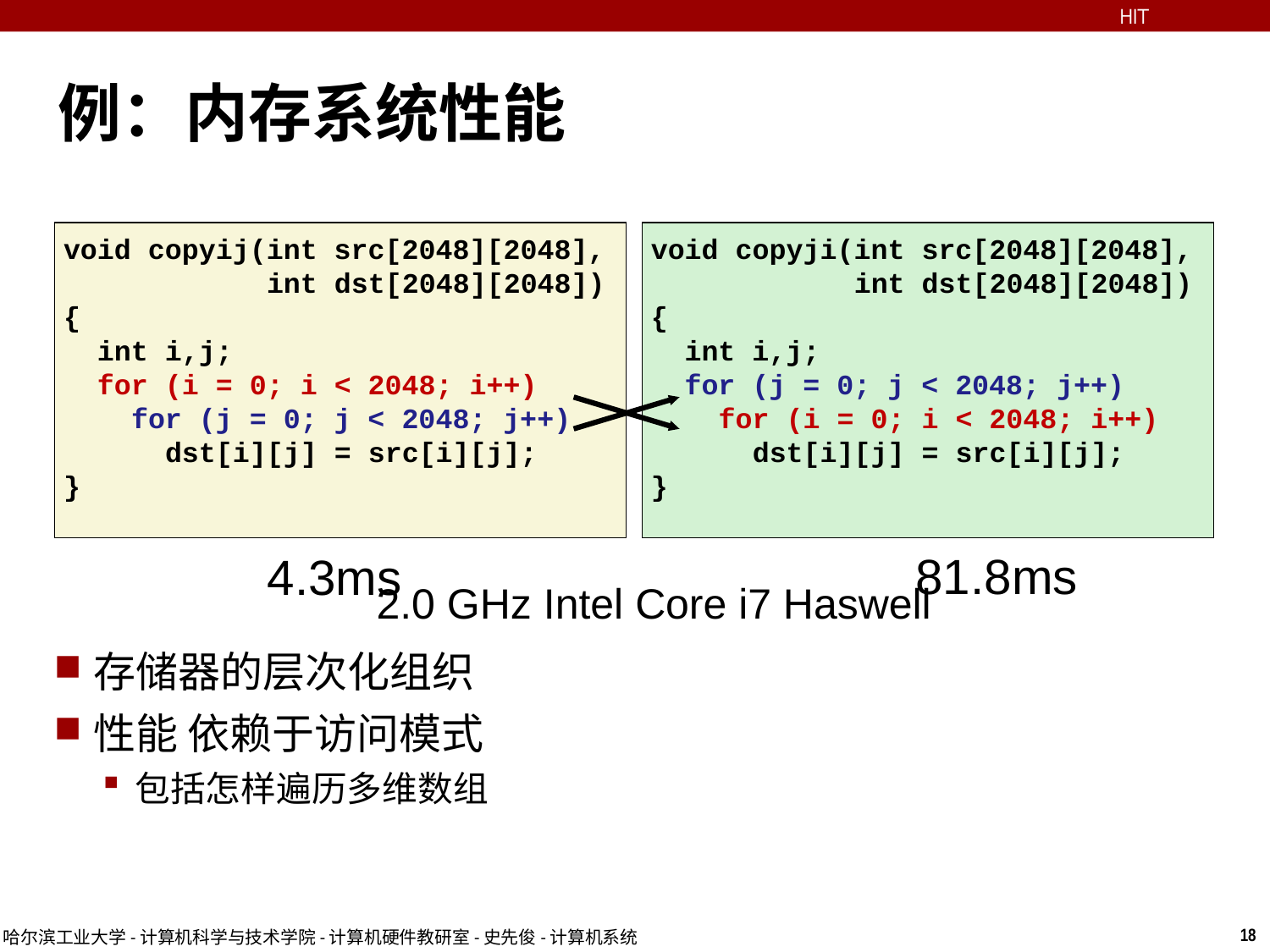

HIT
# 例：内存系统性能
void copyij(int src[2048][2048],
            int dst[2048][2048])
{
  int i,j;
  for (i = 0; i < 2048; i++)
    for (j = 0; j < 2048; j++)
      dst[i][j] = src[i][j];
}
void copyji(int src[2048][2048],
            int dst[2048][2048])
{
  int i,j;
  for (j = 0; j < 2048; j++)
    for (i = 0; i < 2048; i++)
      dst[i][j] = src[i][j];
}

4.3ms
81.8ms
2.0 GHz Intel Core i7 Haswell
存储器的层次化组织
性能 依赖于访问模式
包括怎样遍历多维数组